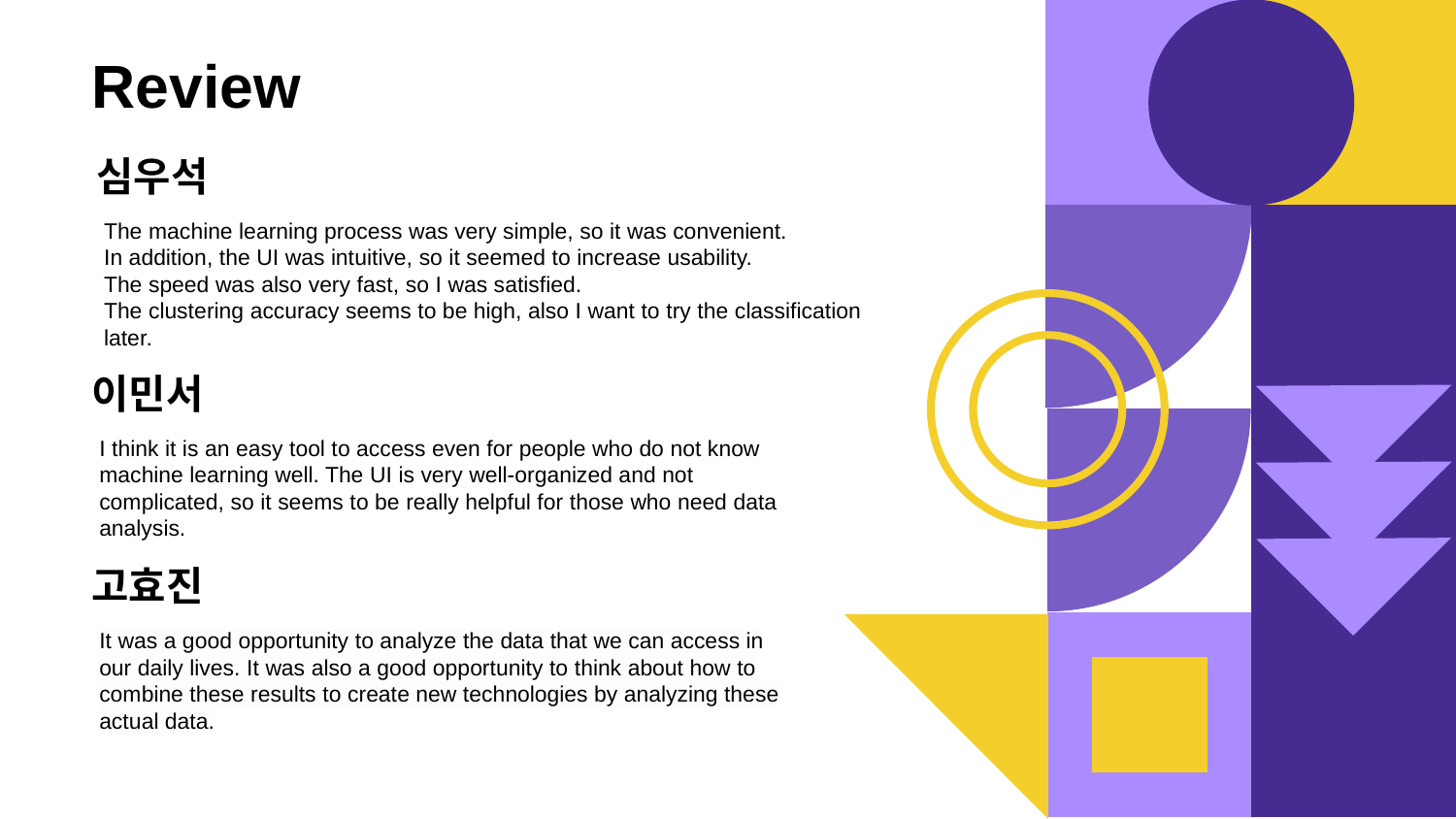

# Review
심우석
The machine learning process was very simple, so it was convenient.
In addition, the UI was intuitive, so it seemed to increase usability.
The speed was also very fast, so I was satisfied.
The clustering accuracy seems to be high, also I want to try the classification later.
이민서
I think it is an easy tool to access even for people who do not know machine learning well. The UI is very well-organized and not complicated, so it seems to be really helpful for those who need data analysis.
고효진
It was a good opportunity to analyze the data that we can access in our daily lives. It was also a good opportunity to think about how to combine these results to create new technologies by analyzing these actual data.